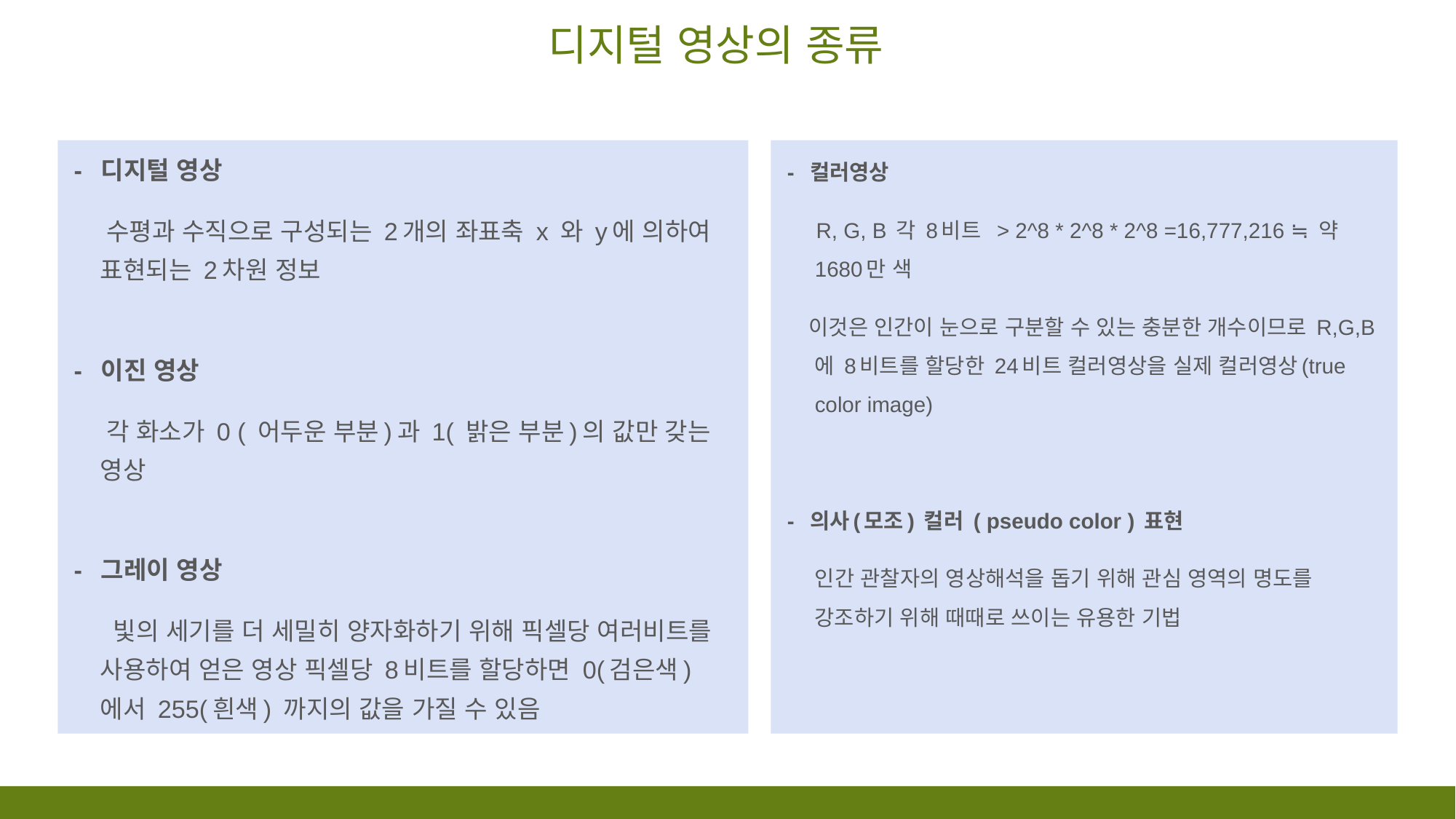

# 디지털 영상의 종류
-  디지털 영상
    수평과 수직으로 구성되는 2개의 좌표축 x 와 y에 의하여 표현되는 2차원 정보
-  이진 영상
    각 화소가 0 ( 어두운 부분)과 1( 밝은 부분)의 값만 갖는 영상
-  그레이 영상
     빛의 세기를 더 세밀히 양자화하기 위해 픽셀당 여러비트를 사용하여 얻은 영상 픽셀당 8비트를 할당하면 0(검은색)에서 255(흰색) 까지의 값을 가질 수 있음
-  컬러영상
     R, G, B 각 8비트  > 2^8 * 2^8 * 2^8 =16,777,216 ≒ 약 1680만 색
   이것은 인간이 눈으로 구분할 수 있는 충분한 개수이므로 R,G,B에 8비트를 할당한 24비트 컬러영상을 실제 컬러영상(true color image)

-  의사(모조) 컬러 ( pseudo color ) 표현
    인간 관찰자의 영상해석을 돕기 위해 관심 영역의 명도를 강조하기 위해 때때로 쓰이는 유용한 기법